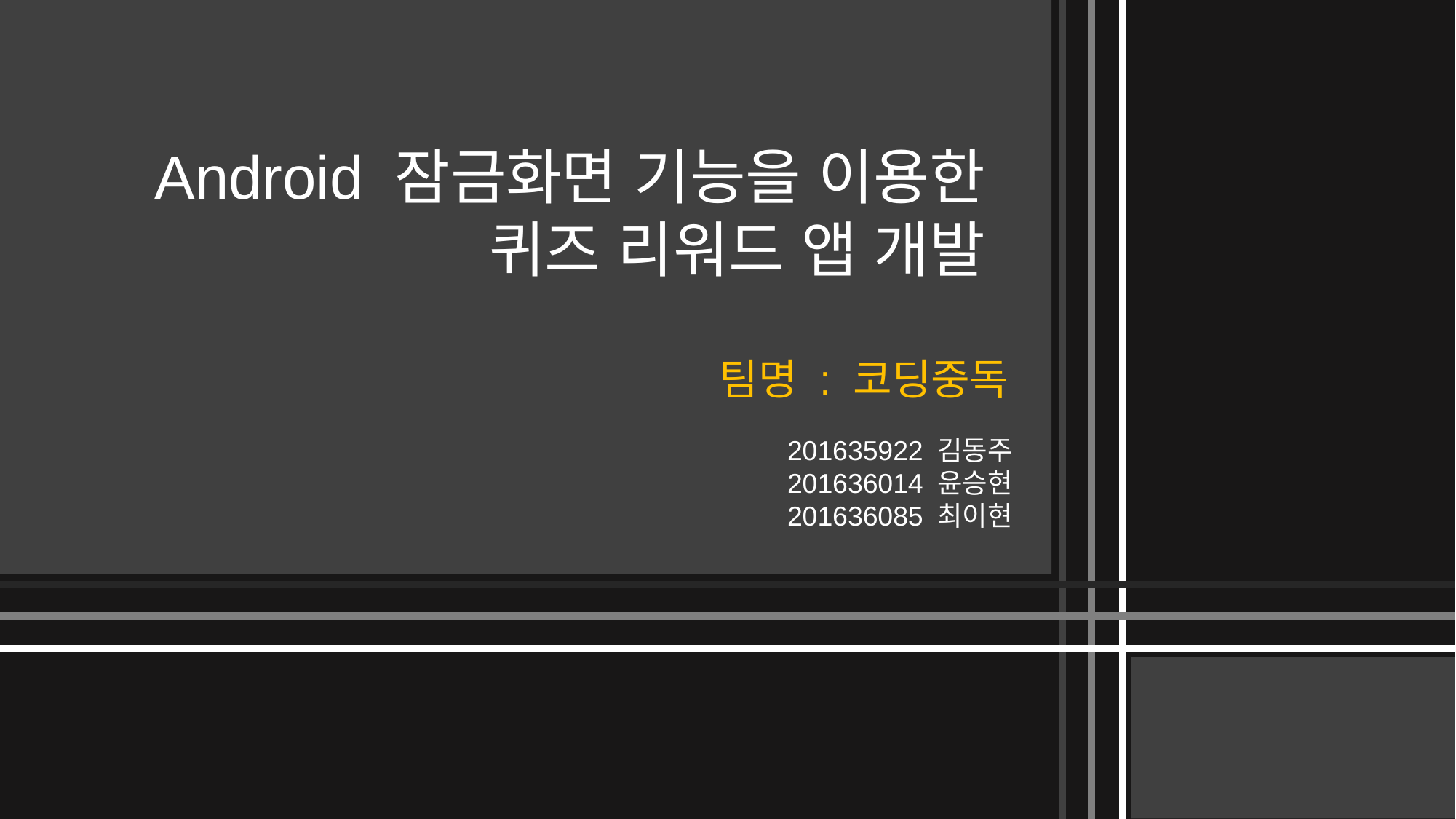

Android 잠금화면 기능을 이용한
퀴즈 리워드 앱 개발
팀명 : 코딩중독
201635922 김동주
201636014 윤승현
201636085 최이현